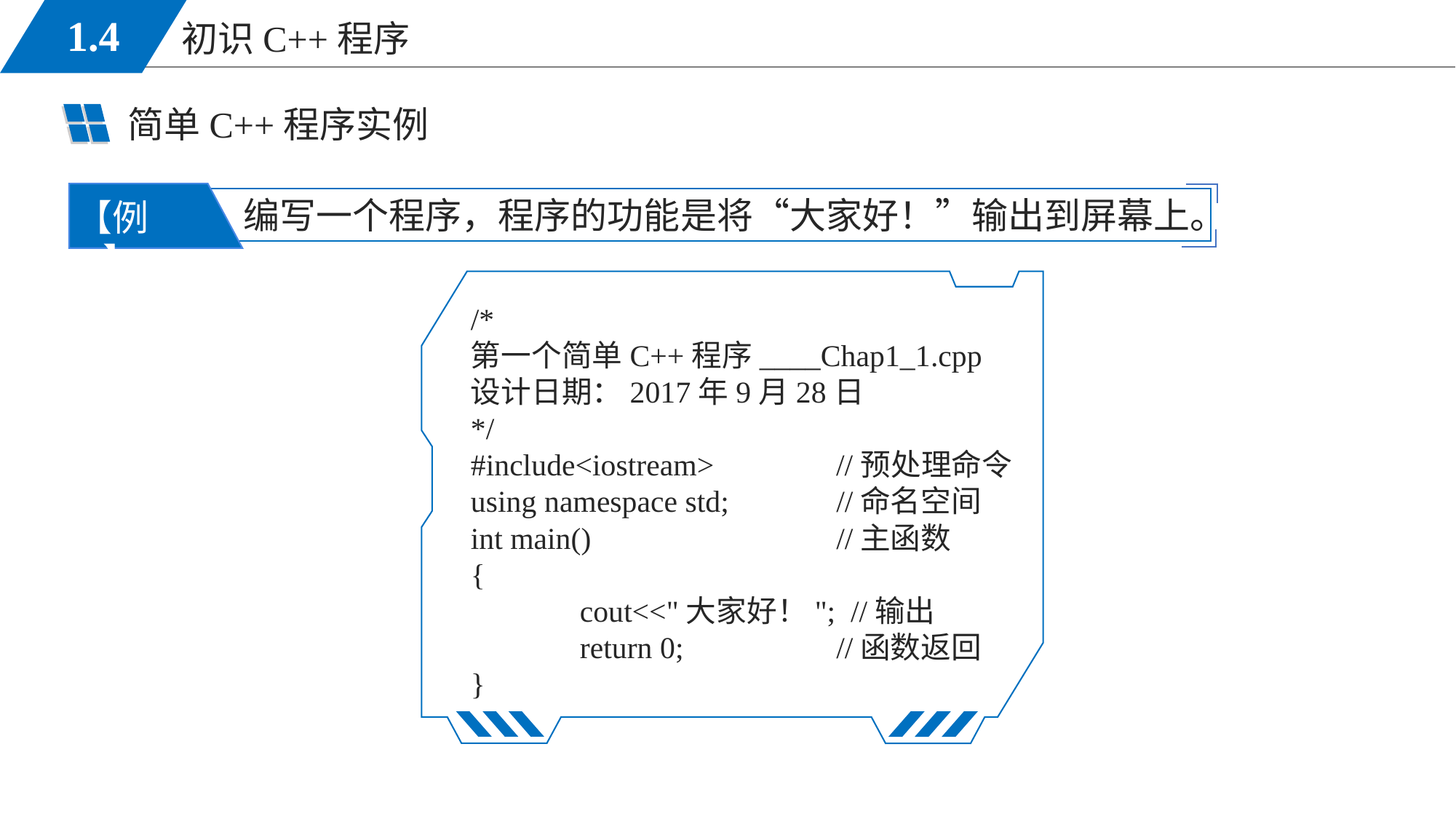

简单C++程序实例

编写一个程序，程序的功能是将“大家好！”输出到屏幕上。

【例1】

/*
第一个简单C++程序____Chap1_1.cpp
设计日期：2017年9月28日
*/
#include<iostream>                //预处理命令
using namespace std;	     //命名空间
int main()		     //主函数
{
	cout<<"大家好！";  //输出
	return 0;		     //函数返回
}